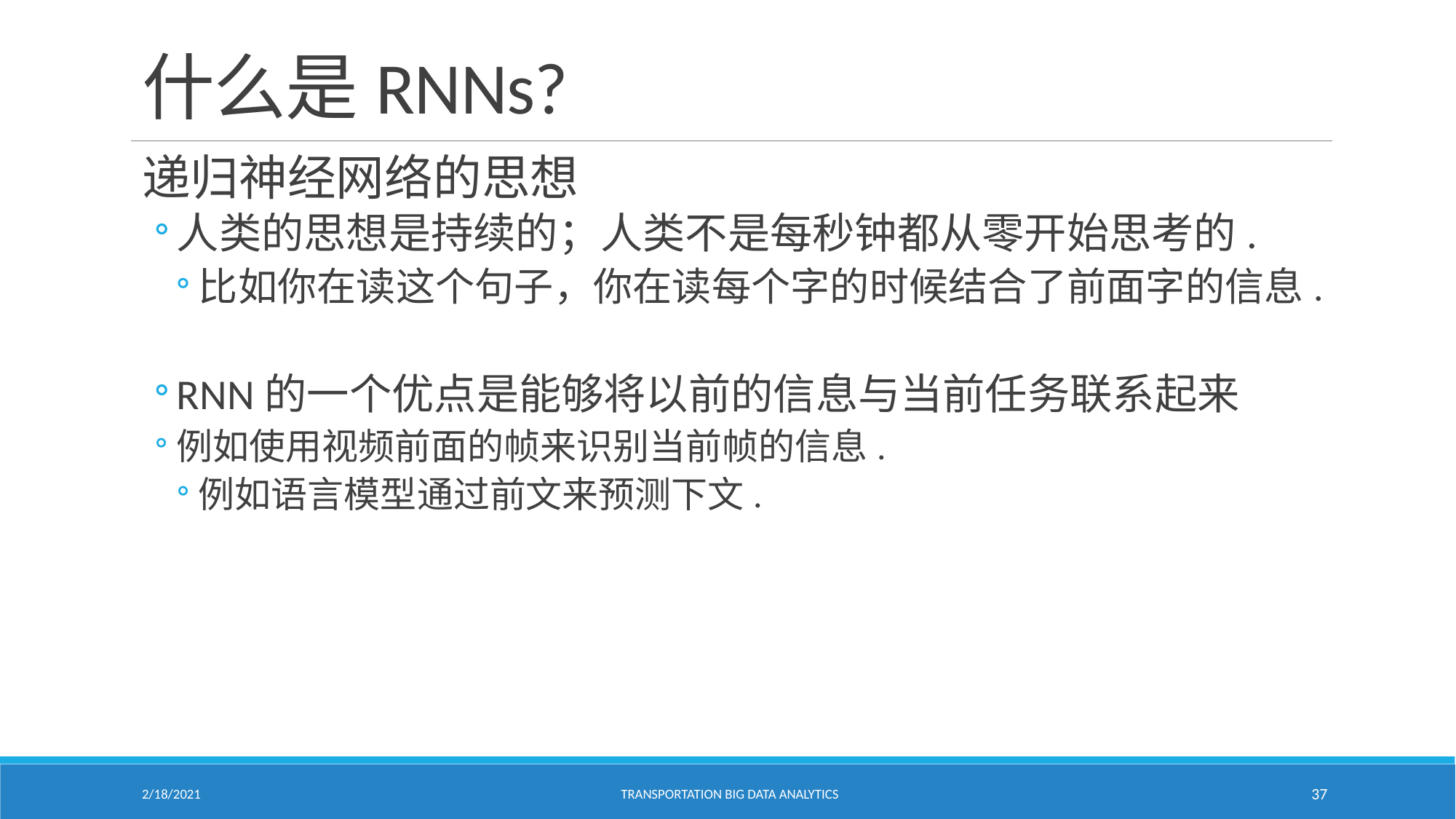

# 什么是RNNs?
递归神经网络的思想
人类的思想是持续的；人类不是每秒钟都从零开始思考的.
比如你在读这个句子，你在读每个字的时候结合了前面字的信息.

RNN的一个优点是能够将以前的信息与当前任务联系起来
例如使用视频前面的帧来识别当前帧的信息.
例如语言模型通过前文来预测下文.

2/18/2021
Transportation Big Data Analytics
37